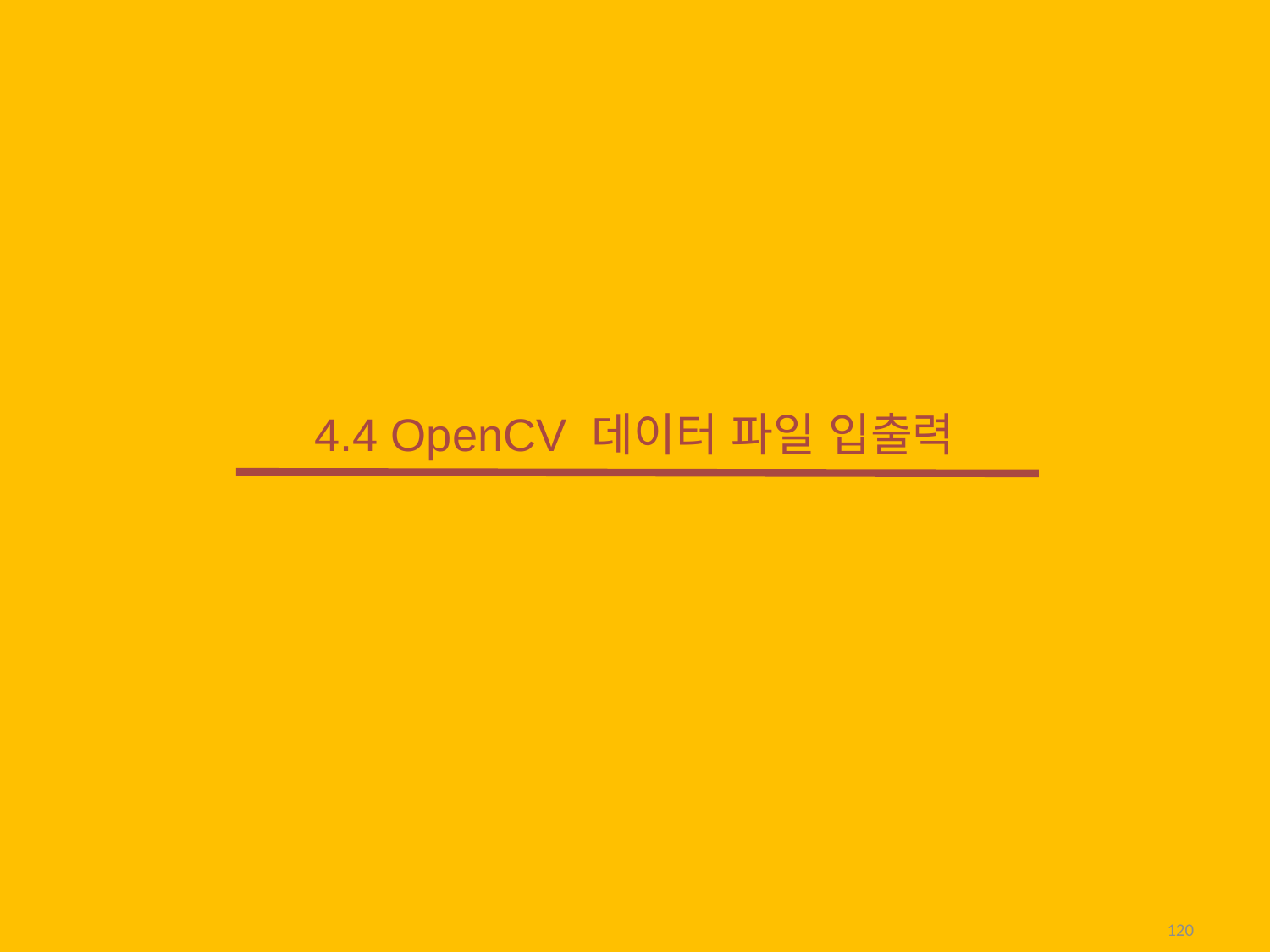

# 4.4 OpenCV 데이터 파일 입출력
120